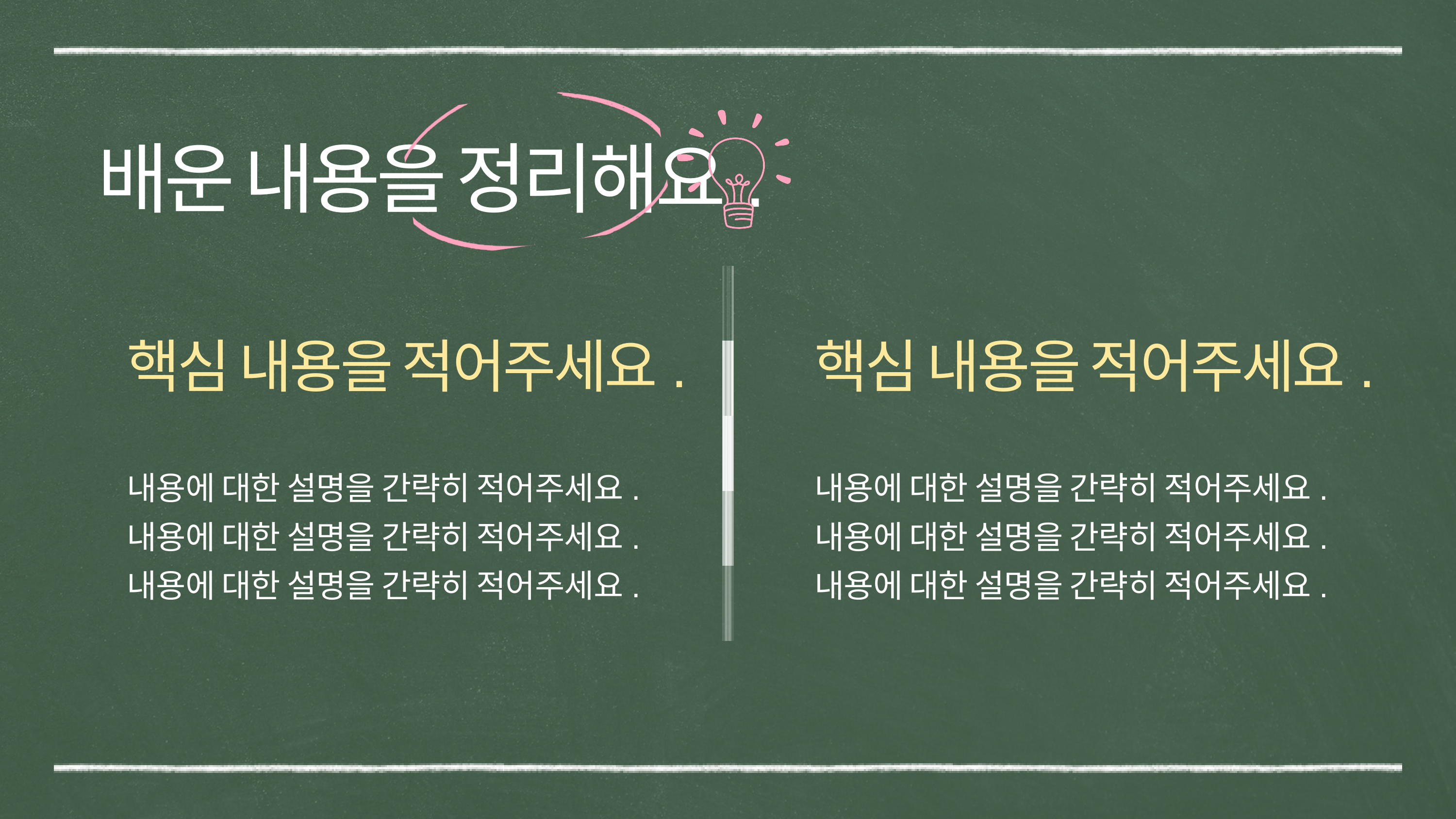

배운 내용을 정리해요.
핵심 내용을 적어주세요.
핵심 내용을 적어주세요.
내용에 대한 설명을 간략히 적어주세요.
내용에 대한 설명을 간략히 적어주세요.
내용에 대한 설명을 간략히 적어주세요.
내용에 대한 설명을 간략히 적어주세요.
내용에 대한 설명을 간략히 적어주세요.
내용에 대한 설명을 간략히 적어주세요.